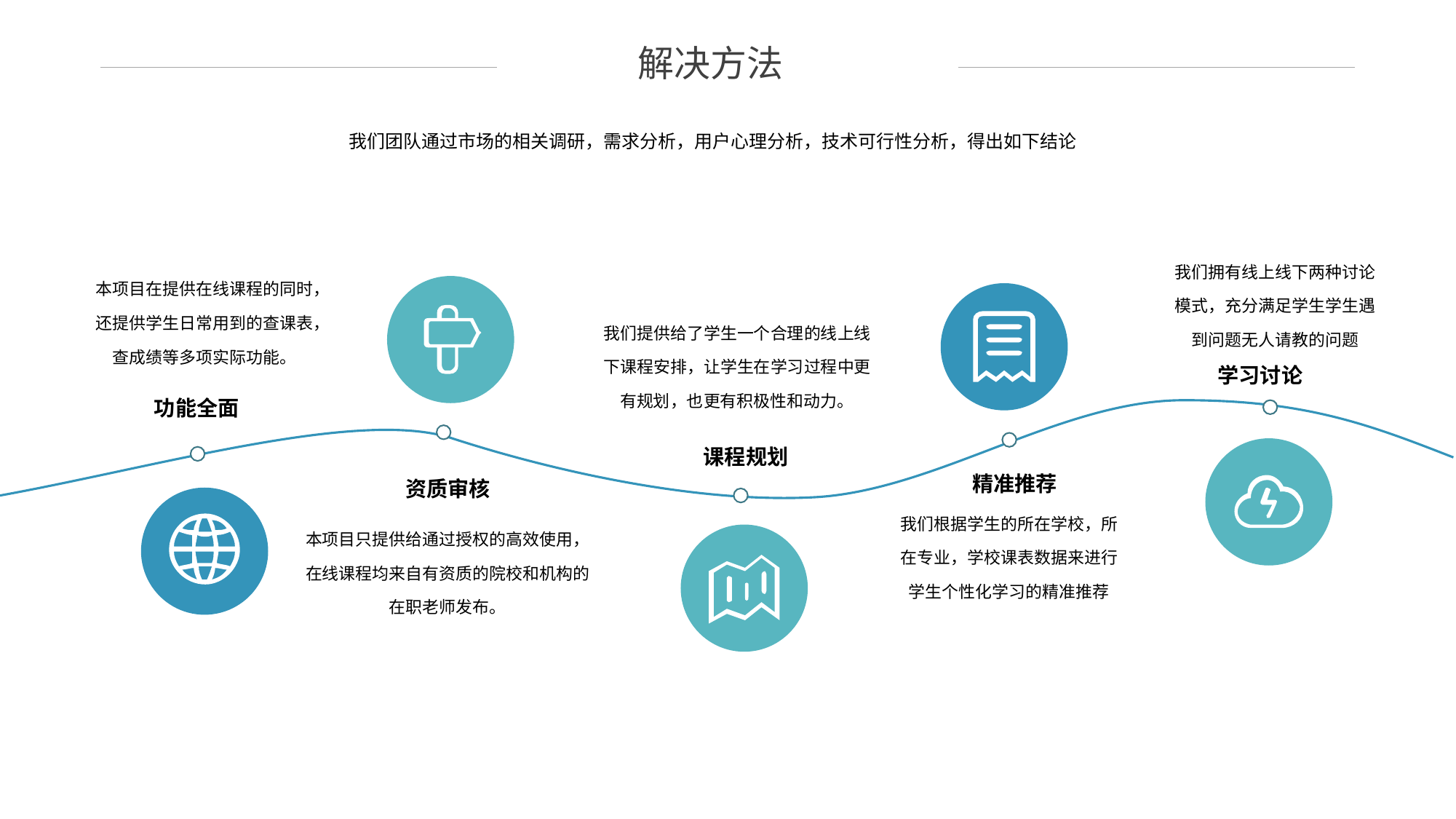

解决方法
我们团队通过市场的相关调研，需求分析，用户心理分析，技术可行性分析，得出如下结论
我们拥有线上线下两种讨论模式，充分满足学生学生遇到问题无人请教的问题
本项目在提供在线课程的同时，还提供学生日常用到的查课表，查成绩等多项实际功能。

我们提供给了学生一个合理的线上线下课程安排，让学生在学习过程中更有规划，也更有积极性和动力。
学习讨论
功能全面

课程规划

精准推荐
资质审核

我们根据学生的所在学校，所在专业，学校课表数据来进行学生个性化学习的精准推荐
本项目只提供给通过授权的高效使用，在线课程均来自有资质的院校和机构的在职老师发布。